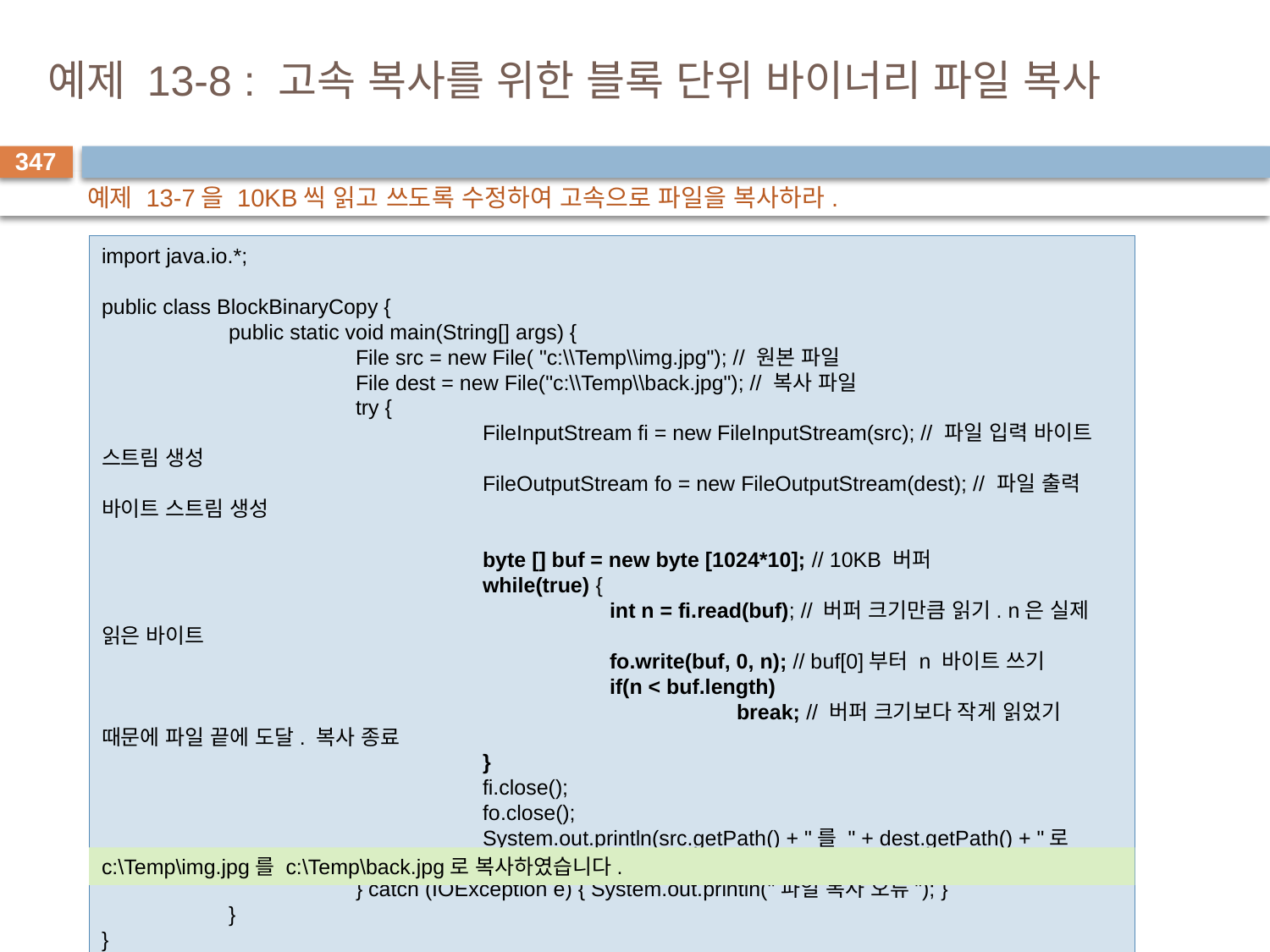

# 예제 13-8 : 고속 복사를 위한 블록 단위 바이너리 파일 복사
347
예제 13-7을 10KB씩 읽고 쓰도록 수정하여 고속으로 파일을 복사하라.
import java.io.*;

public class BlockBinaryCopy {
	public static void main(String[] args) {
		File src = new File( "c:\\Temp\\img.jpg"); // 원본 파일
		File dest = new File("c:\\Temp\\back.jpg"); // 복사 파일
		try {
			FileInputStream fi = new FileInputStream(src); // 파일 입력 바이트 스트림 생성
			FileOutputStream fo = new FileOutputStream(dest); // 파일 출력 바이트 스트림 생성

			byte [] buf = new byte [1024*10]; // 10KB 버퍼
			while(true) {
				int n = fi.read(buf); // 버퍼 크기만큼 읽기. n은 실제 읽은 바이트
				fo.write(buf, 0, n); // buf[0]부터 n 바이트 쓰기
				if(n < buf.length)
					break; // 버퍼 크기보다 작게 읽었기 때문에 파일 끝에 도달. 복사 종료
			}
			fi.close();
			fo.close();
			System.out.println(src.getPath() + "를 " + dest.getPath() + "로 복사하였습니다.");
		} catch (IOException e) { System.out.println("파일 복사 오류"); }
	}
}
c:\Temp\img.jpg를 c:\Temp\back.jpg로 복사하였습니다.